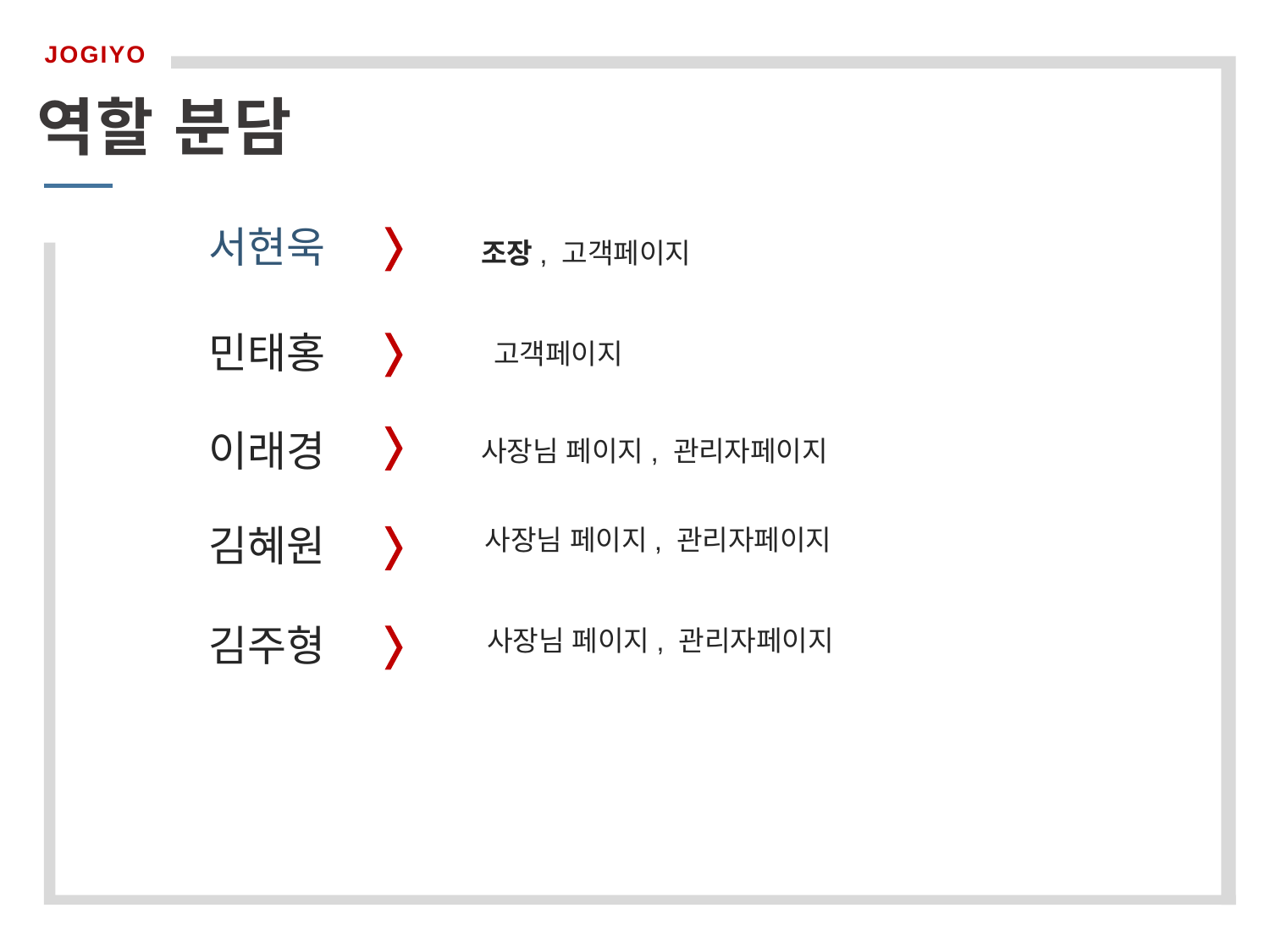

JOGIYO

역할 분담
조장, 고객페이지
서현욱

 고객페이지
민태홍

이래경
사장님 페이지, 관리자페이지
사장님 페이지, 관리자페이지
김혜원

사장님 페이지, 관리자페이지
김주형